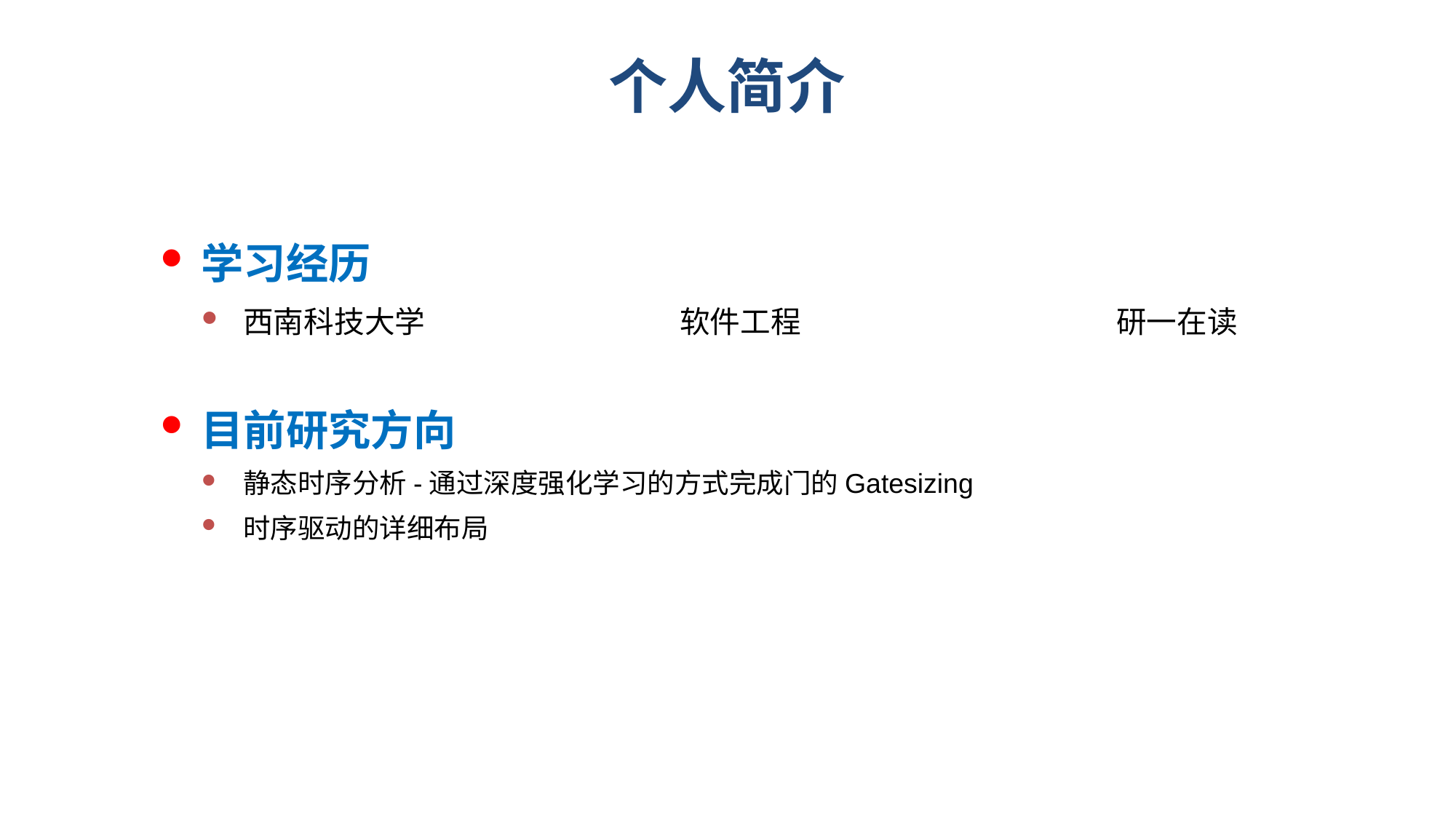

# 个人简介
学习经历
西南科技大学 			软件工程			研一在读
目前研究方向
静态时序分析-通过深度强化学习的方式完成门的Gatesizing
时序驱动的详细布局